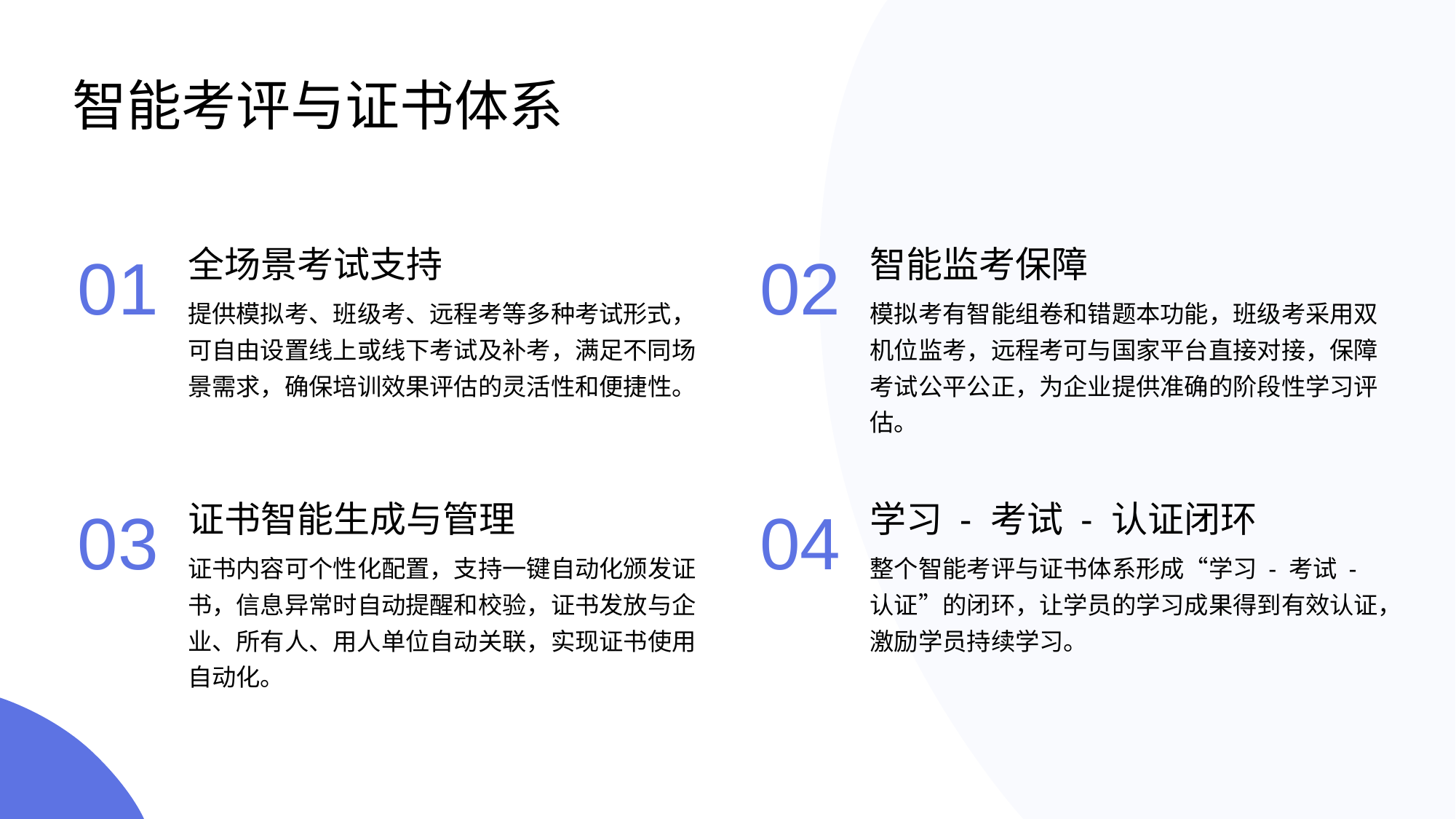

# 智能考评与证书体系
全场景考试支持
智能监考保障
01
02
提供模拟考、班级考、远程考等多种考试形式，可自由设置线上或线下考试及补考，满足不同场景需求，确保培训效果评估的灵活性和便捷性。
模拟考有智能组卷和错题本功能，班级考采用双机位监考，远程考可与国家平台直接对接，保障考试公平公正，为企业提供准确的阶段性学习评估。
证书智能生成与管理
学习 - 考试 - 认证闭环
03
04
证书内容可个性化配置，支持一键自动化颁发证书，信息异常时自动提醒和校验，证书发放与企业、所有人、用人单位自动关联，实现证书使用自动化。
整个智能考评与证书体系形成“学习 - 考试 - 认证”的闭环，让学员的学习成果得到有效认证，激励学员持续学习。